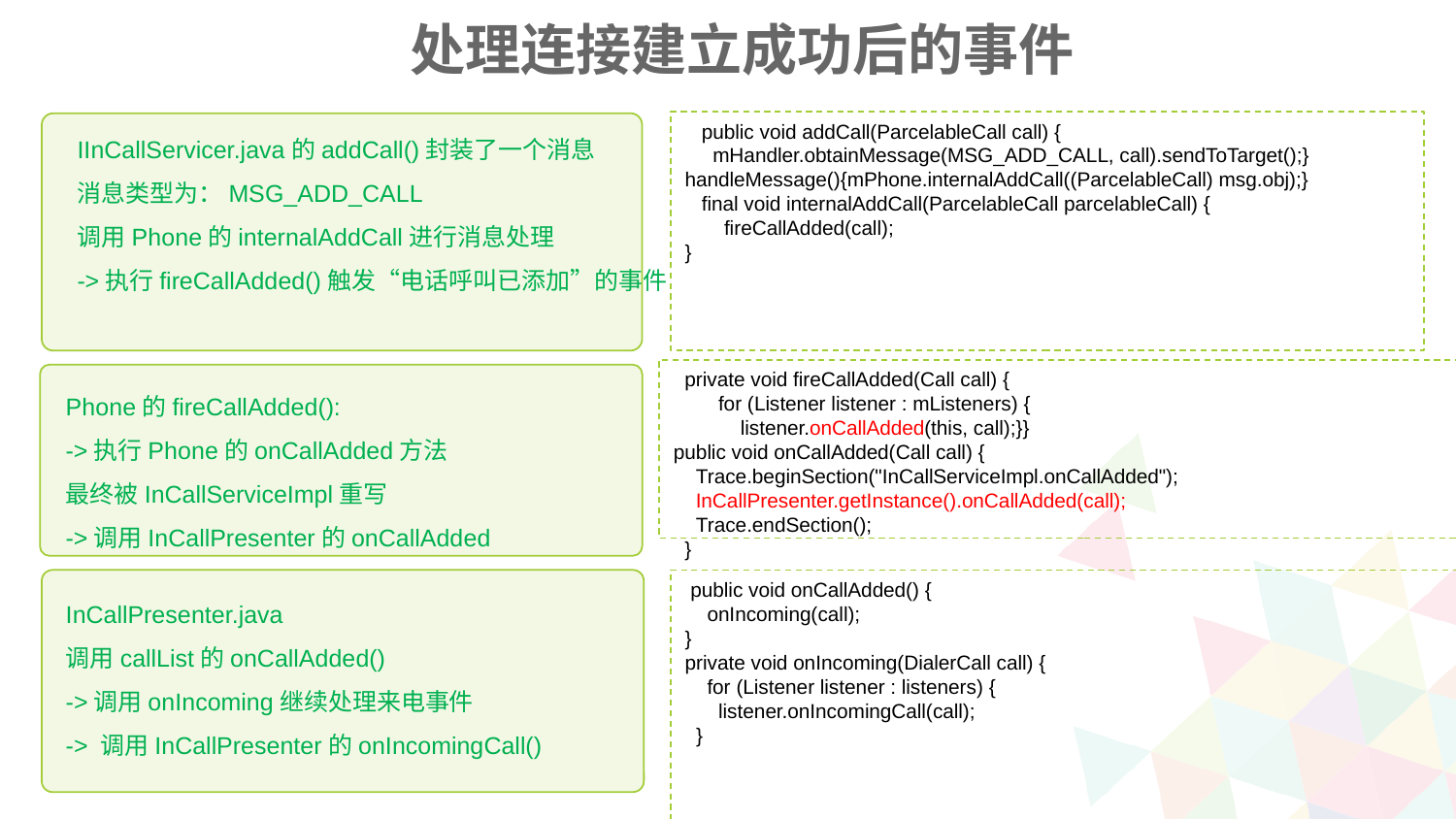

处理连接建立成功后的事件
   public void addCall(ParcelableCall call) {
     mHandler.obtainMessage(MSG_ADD_CALL, call).sendToTarget();}
handleMessage(){mPhone.internalAddCall((ParcelableCall) msg.obj);}
   final void internalAddCall(ParcelableCall parcelableCall) {
       fireCallAdded(call);
}
IInCallServicer.java的addCall()封装了一个消息
消息类型为：MSG_ADD_CALL
调用Phone的internalAddCall进行消息处理
->执行fireCallAdded()触发“电话呼叫已添加”的事件

  private void fireCallAdded(Call call) {
        for (Listener listener : mListeners) {
            listener.onCallAdded(this, call);}}
public void onCallAdded(Call call) {
    Trace.beginSection("InCallServiceImpl.onCallAdded");
    InCallPresenter.getInstance().onCallAdded(call);
    Trace.endSection();
  }

Phone的fireCallAdded():
->执行Phone的onCallAdded方法
最终被InCallServiceImpl重写
->调用InCallPresenter的onCallAdded

 public void onCallAdded() {
    onIncoming(call);
}
private void onIncoming(DialerCall call) {
    for (Listener listener : listeners) {
      listener.onIncomingCall(call);
  }

InCallPresenter.java
调用callList的onCallAdded()
->调用onIncoming继续处理来电事件
-> 调用InCallPresenter的onIncomingCall()